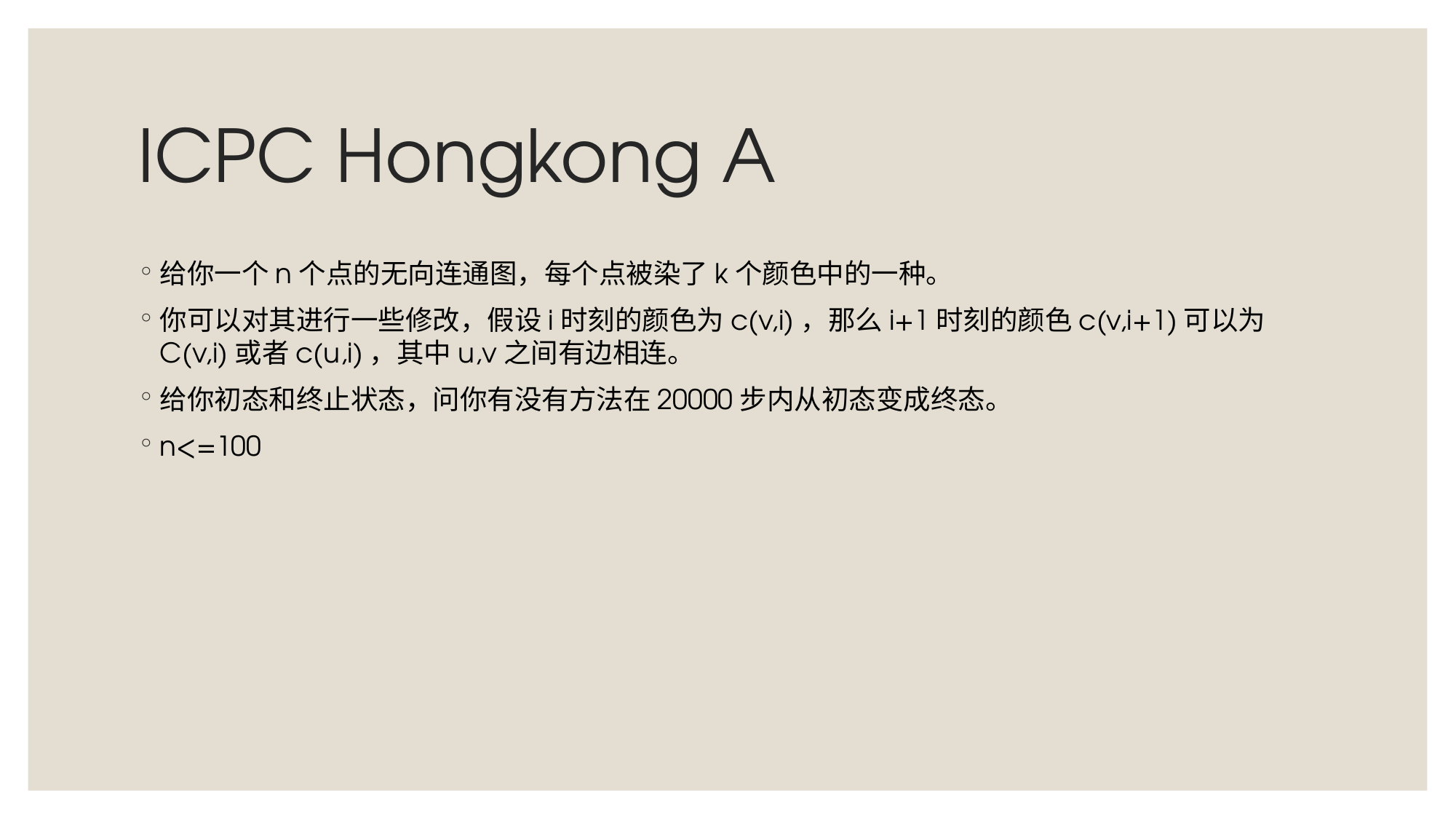

# ICPC Hongkong A
给你一个n个点的无向连通图，每个点被染了k个颜色中的一种。
你可以对其进行一些修改，假设i时刻的颜色为c(v,i)，那么i+1时刻的颜色c(v,i+1)可以为C(v,i)或者c(u,i)，其中u,v之间有边相连。
给你初态和终止状态，问你有没有方法在20000步内从初态变成终态。
n<=100